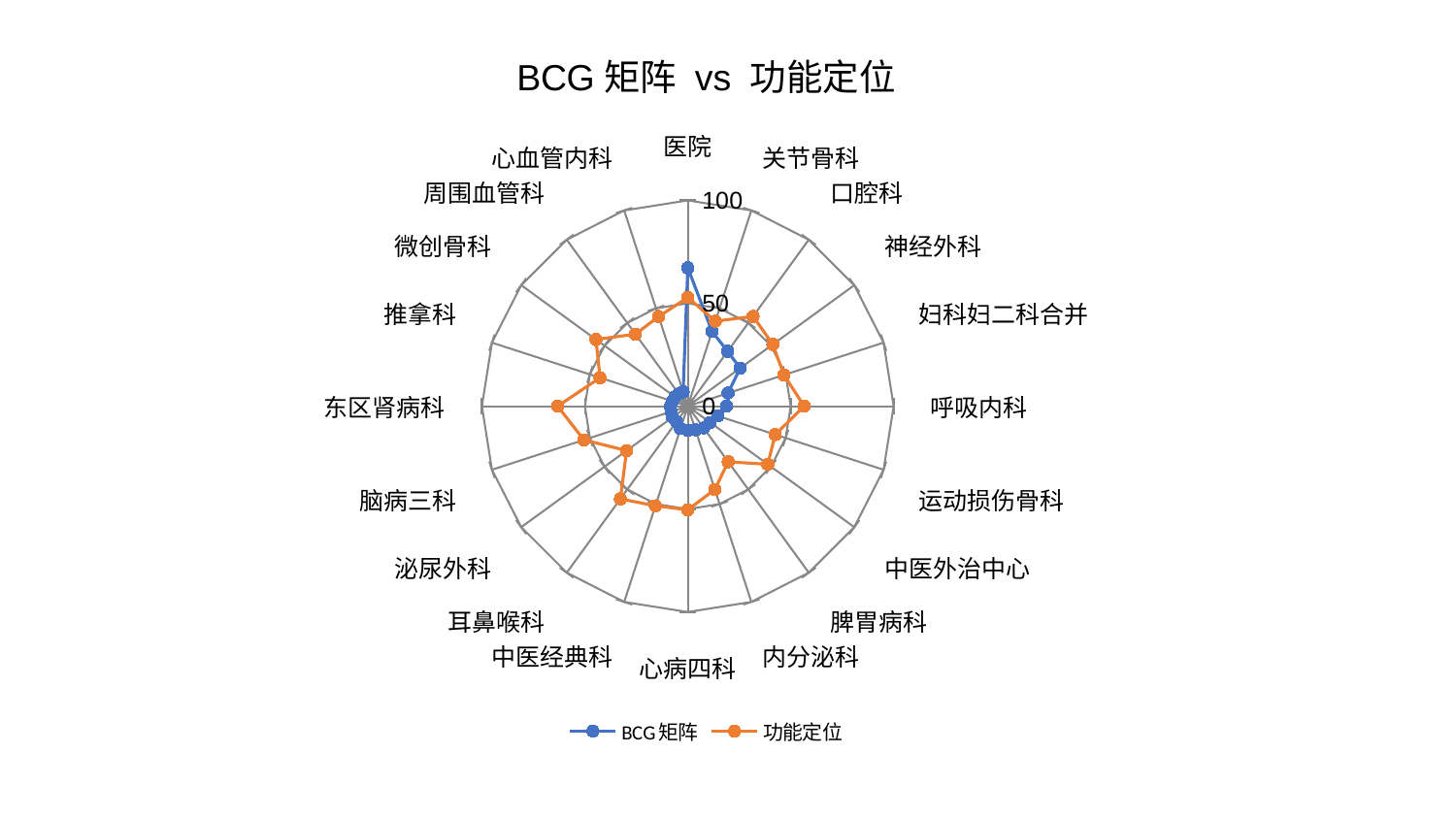

### Chart: BCG矩阵 vs 功能定位

| Category | BCG矩阵 | 功能定位 |
|---|---|---|
| 医院 | 67.2301164111341 | 52.82329442959482 |
| 关节骨科 | 38.201381910240535 | 43.44005422933796 |
| 口腔科 | 32.962739681331904 | 53.94948251441262 |
| 神经外科 | 31.462606449783298 | 51.10063663570324 |
| 妇科妇二科合并 | 20.59549712620687 | 49.14525059706072 |
| 呼吸内科 | 18.76315254779763 | 56.55893392209516 |
| 运动损伤骨科 | 15.408085295421557 | 44.68579519632219 |
| 中医外治中心 | 13.485119937171937 | 48.0311542912895 |
| 脾胃病科 | 13.072650875378374 | 33.43311237569134 |
| 内分泌科 | 12.044522831306297 | 42.554191622094784 |
| 心病四科 | 11.788009733163749 | 50.36342754660435 |
| 中医经典科 | 11.47700917388848 | 50.90279961233439 |
| 耳鼻喉科 | 9.350444093169967 | 55.68746870372881 |
| 泌尿外科 | 9.150655061840142 | 36.71862011164628 |
| 脑病三科 | 8.545106777059587 | 53.06063335965176 |
| 东区肾病科 | 8.410644276792883 | 63.20745350220861 |
| 推拿科 | 7.809833854776396 | 44.791366845534526 |
| 微创骨科 | 7.6666043522934055 | 55.14460265468392 |
| 周围血管科 | 7.391603715907706 | 43.270031356920406 |
| 心血管内科 | 7.372463419823688 | 45.80912676782625 |
79